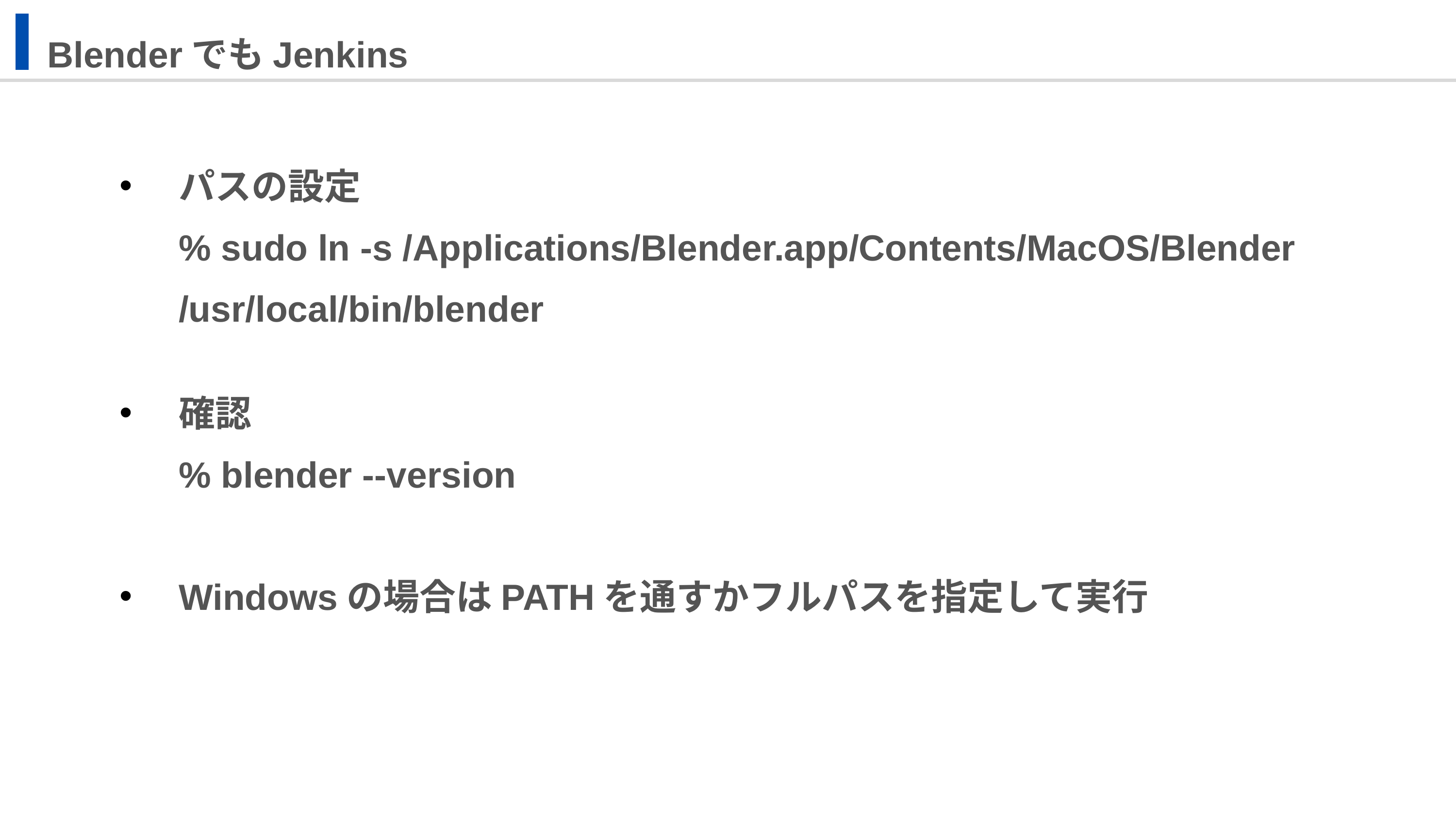

BlenderでもJenkins
パスの設定
% sudo ln -s /Applications/Blender.app/Contents/MacOS/Blender /usr/local/bin/blender
確認
% blender --version
Windowsの場合はPATHを通すかフルパスを指定して実行